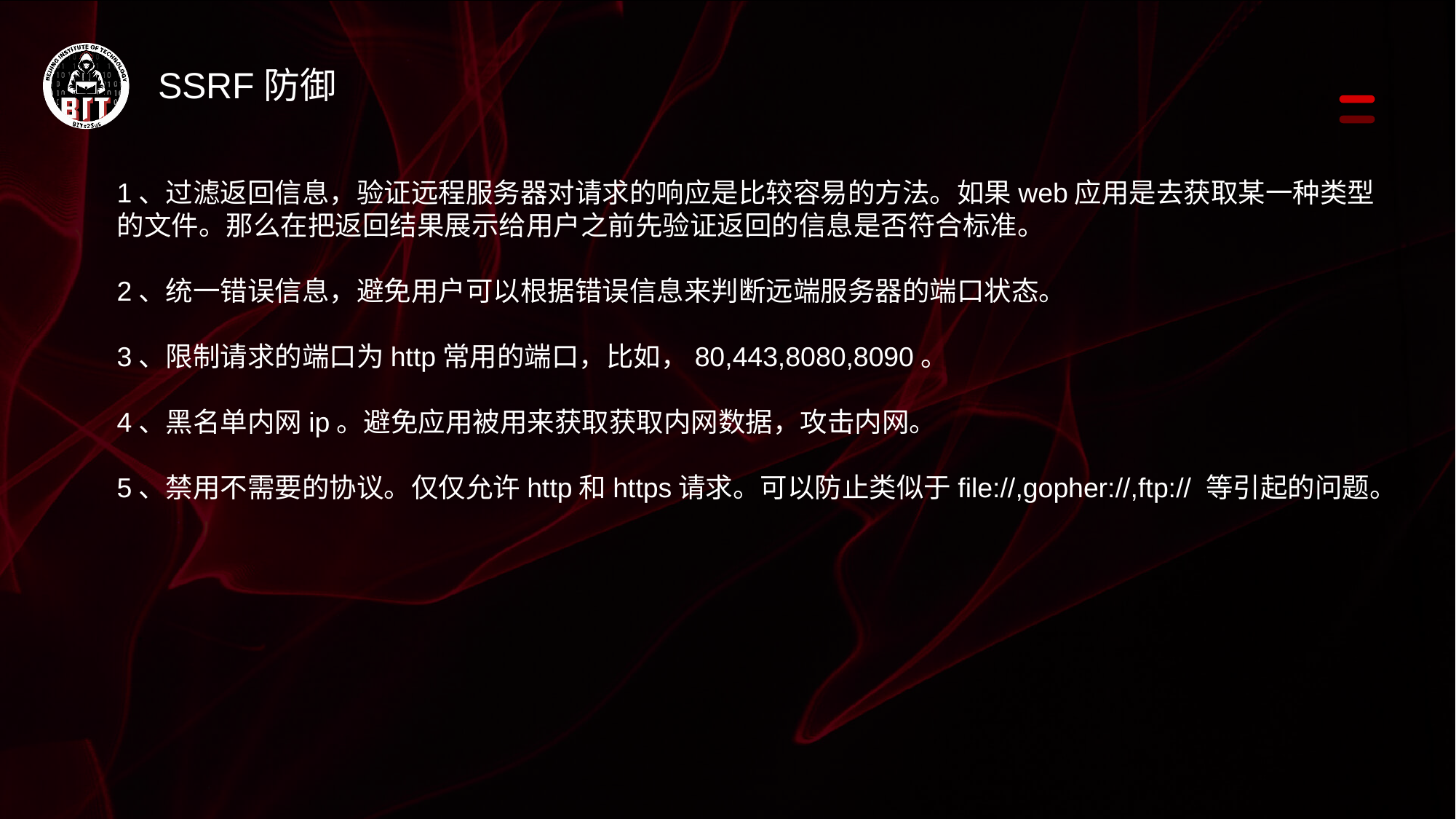

SSRF防御
1、过滤返回信息，验证远程服务器对请求的响应是比较容易的方法。如果web应用是去获取某一种类型的文件。那么在把返回结果展示给用户之前先验证返回的信息是否符合标准。

2、统一错误信息，避免用户可以根据错误信息来判断远端服务器的端口状态。

3、限制请求的端口为http常用的端口，比如，80,443,8080,8090。

4、黑名单内网ip。避免应用被用来获取获取内网数据，攻击内网。

5、禁用不需要的协议。仅仅允许http和https请求。可以防止类似于file://,gopher://,ftp:// 等引起的问题。